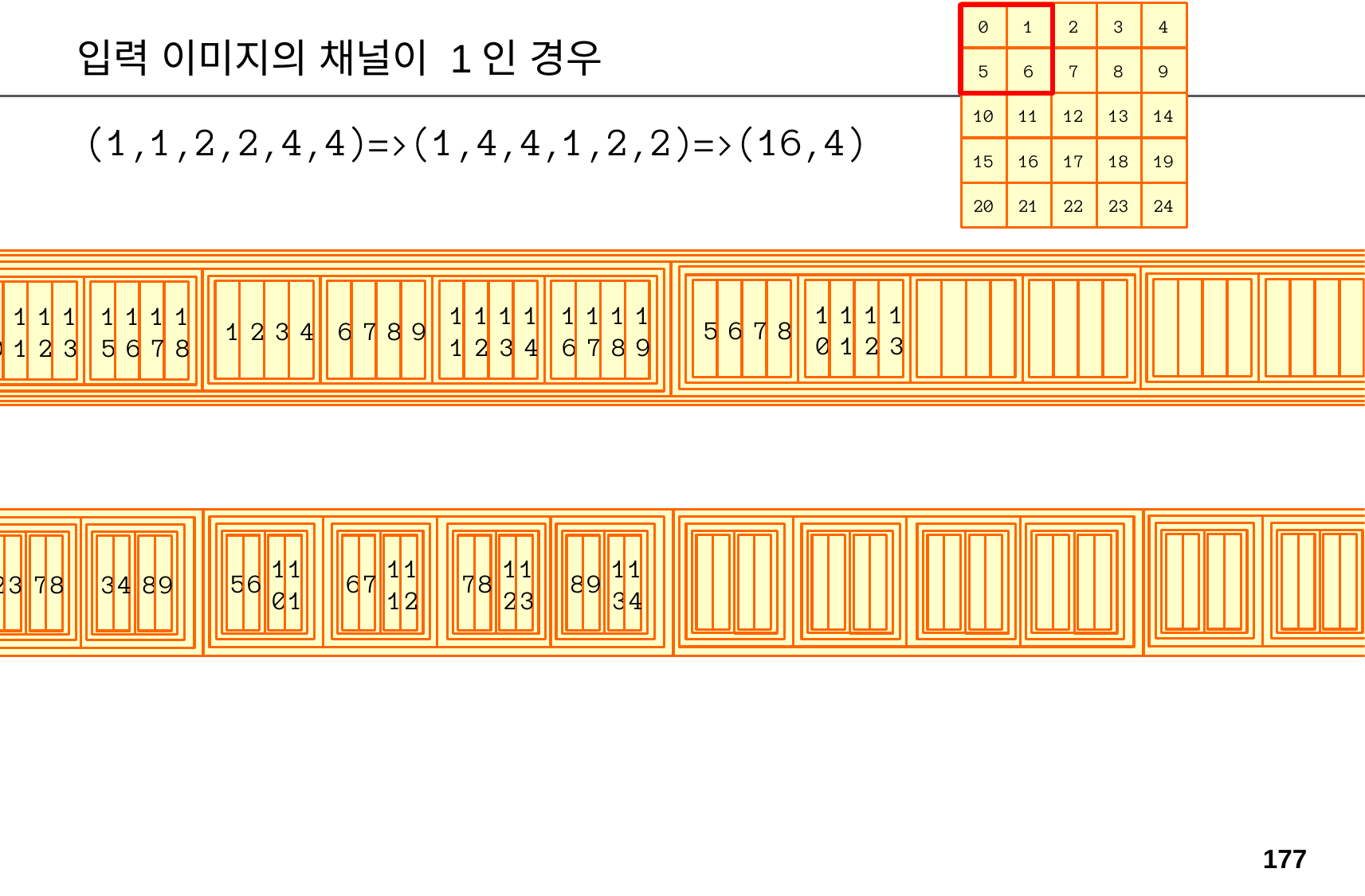

0
1
2
3
5
6
7
8
10
11
12
13
15
16
17
18
4
9
14
19
20
21
22
23
24

입력 이미지의 채널이 1인 경우
(1,1,2,2,4,4)=>(1,4,4,1,2,2)=>(16,4)

5
6
7
8
10
11
12
13

1
2
3
4
6
7
8
9
11
12
13
14
16
17
18
19

0
1
2
3
5
6
7
8
10
11
12
13
15
16
17
1
8

5
6
10
11
6
7
11
12
7
8
12
13
8
9
13
14

0
1
5
6
1
2
6
7
2
3
7
8
3
4
8
9